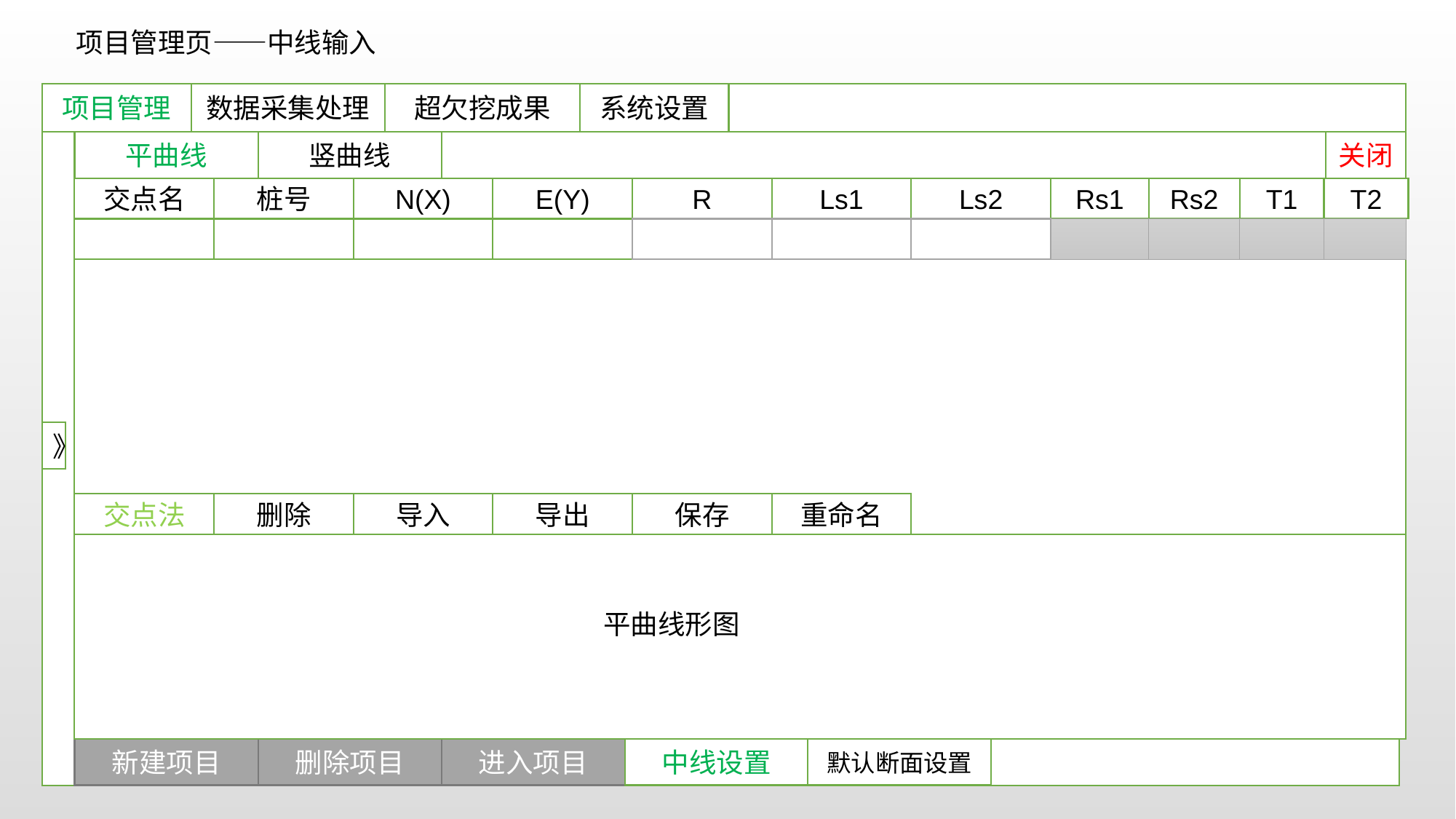

项目管理页——中线输入

项目管理
数据采集处理
超欠挖成果
系统设置
项目

平曲线
任务
竖曲线
中线
断面
创建时间
关闭

交点名
桩号
N(X)
E(Y)
R
Ls1
Ls2
Rs1
Rs2
T1
T2

》
交点法
删除
导入
导出
保存
重命名
平曲线形图
新建项目
删除项目
进入项目
中线设置
默认断面设置